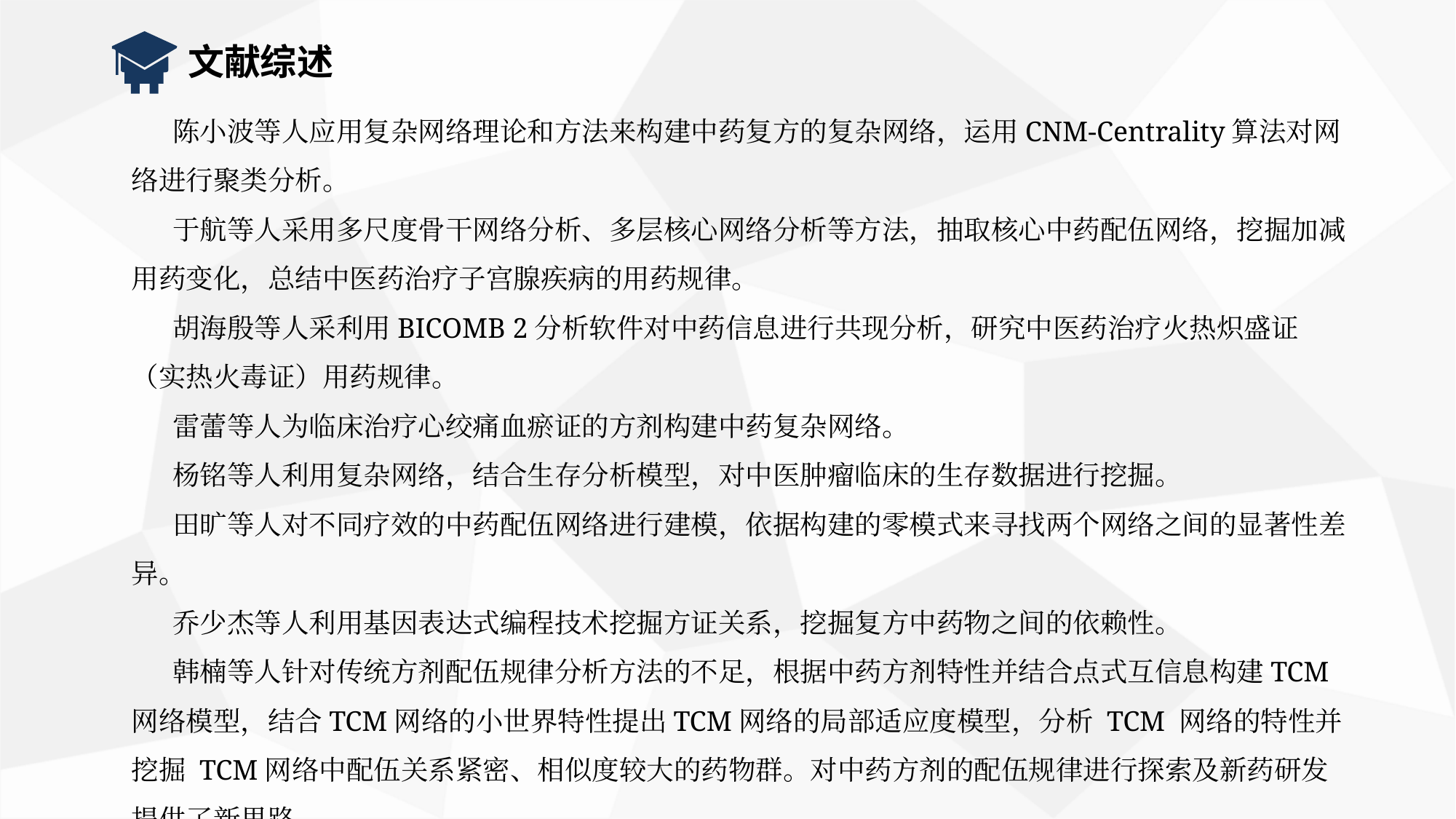

文献综述
     陈小波等人应用复杂网络理论和方法来构建中药复方的复杂网络，运用CNM-Centrality算法对网络进行聚类分析。
     于航等人采用多尺度骨干网络分析、多层核心网络分析等方法，抽取核心中药配伍网络，挖掘加减用药变化，总结中医药治疗子宫腺疾病的用药规律。
     胡海殷等人采利用BICOMB 2分析软件对中药信息进行共现分析，研究中医药治疗火热炽盛证（实热火毒证）用药规律。
     雷蕾等人为临床治疗心绞痛血瘀证的方剂构建中药复杂网络。
     杨铭等人利用复杂网络，结合生存分析模型，对中医肿瘤临床的生存数据进行挖掘。
     田旷等人对不同疗效的中药配伍网络进行建模，依据构建的零模式来寻找两个网络之间的显著性差异。
     乔少杰等人利用基因表达式编程技术挖掘方证关系，挖掘复方中药物之间的依赖性。
     韩楠等人针对传统方剂配伍规律分析方法的不足，根据中药方剂特性并结合点式互信息构建TCM 网络模型，结合TCM网络的小世界特性提出TCM网络的局部适应度模型，分析 TCM 网络的特性并挖掘 TCM网络中配伍关系紧密、相似度较大的药物群。对中药方剂的配伍规律进行探索及新药研发提供了新思路。